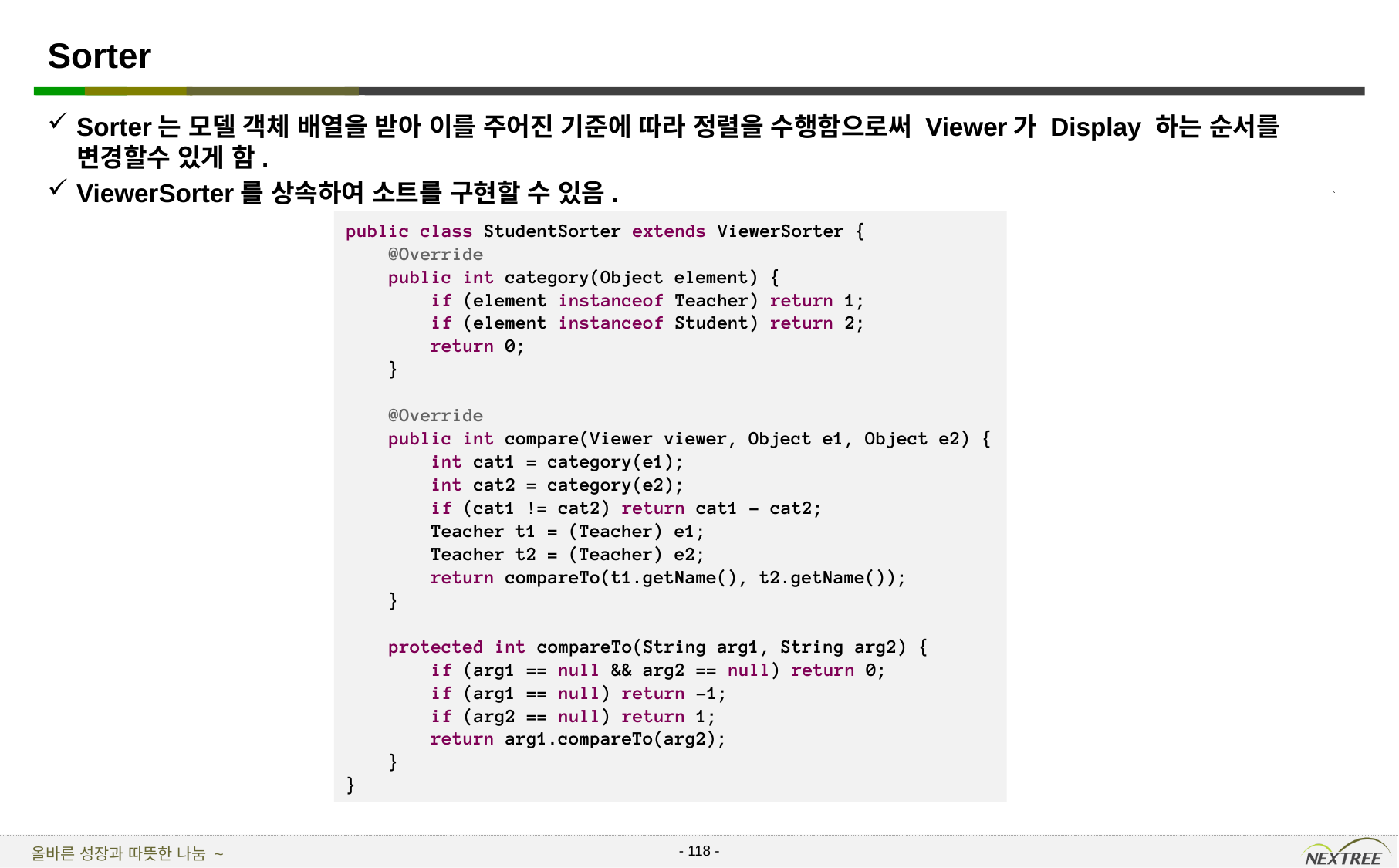

# Sorter
Sorter는 모델 객체 배열을 받아 이를 주어진 기준에 따라 정렬을 수행함으로써 Viewer가 Display 하는 순서를 변경할수 있게 함.
ViewerSorter를 상속하여 소트를 구현할 수 있음.
public class StudentSorter extends ViewerSorter {
    @Override
    public int category(Object element) {
        if (element instanceof Teacher) return 1;
        if (element instanceof Student) return 2;
        return 0;
    }

    @Override
    public int compare(Viewer viewer, Object e1, Object e2) {
        int cat1 = category(e1);
        int cat2 = category(e2);
        if (cat1 != cat2) return cat1 - cat2;
        Teacher t1 = (Teacher) e1;
        Teacher t2 = (Teacher) e2;
        return compareTo(t1.getName(), t2.getName());
    }

    protected int compareTo(String arg1, String arg2) {
        if (arg1 == null && arg2 == null) return 0;
        if (arg1 == null) return -1;
        if (arg2 == null) return 1;
        return arg1.compareTo(arg2);
    }
}